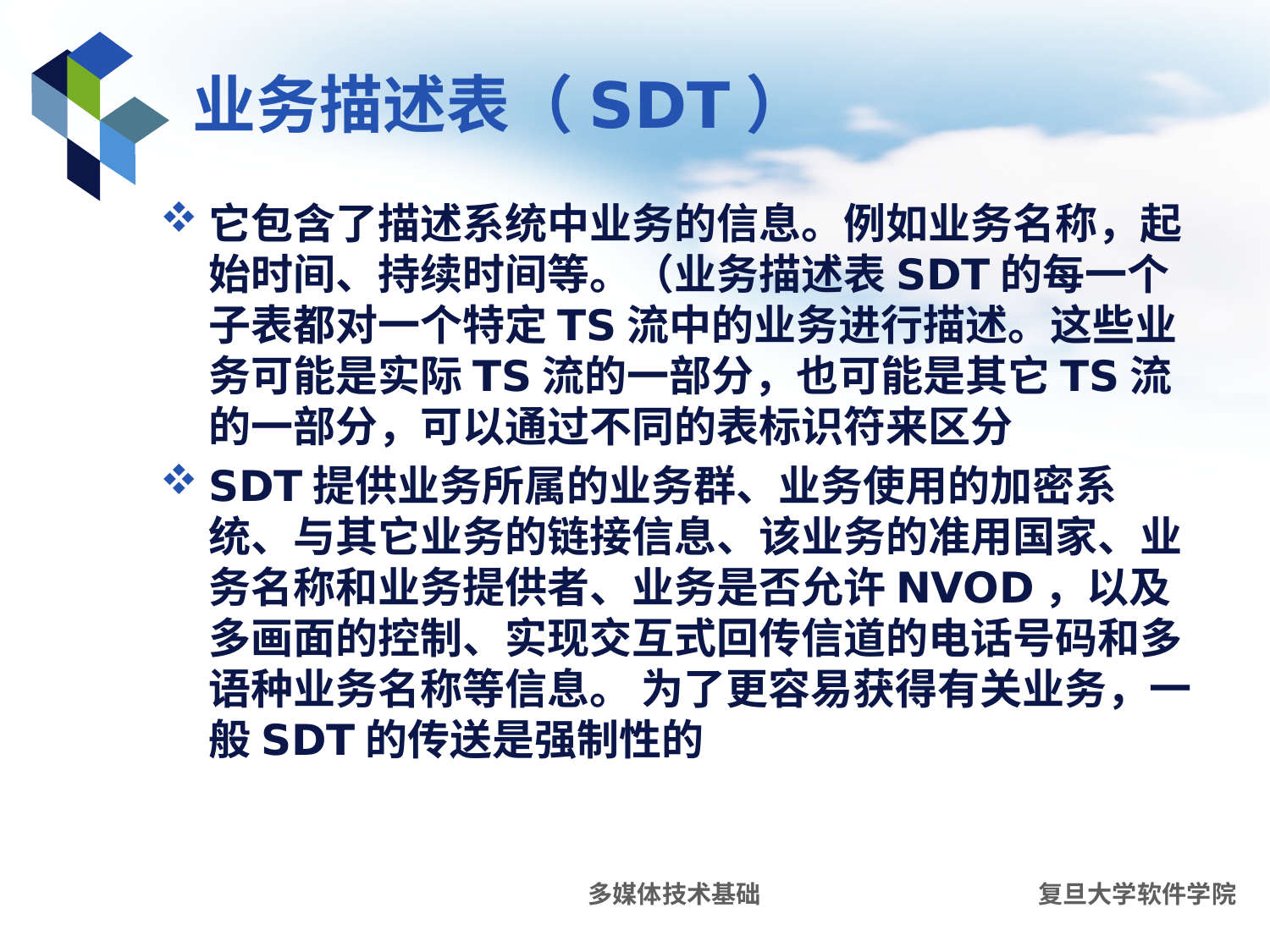

# 业务描述表（SDT）
它包含了描述系统中业务的信息。例如业务名称，起始时间、持续时间等。（业务描述表SDT的每一个子表都对一个特定TS流中的业务进行描述。这些业务可能是实际TS流的一部分，也可能是其它TS流的一部分，可以通过不同的表标识符来区分
SDT提供业务所属的业务群、业务使用的加密系统、与其它业务的链接信息、该业务的准用国家、业务名称和业务提供者、业务是否允许NVOD，以及多画面的控制、实现交互式回传信道的电话号码和多语种业务名称等信息。 为了更容易获得有关业务，一般SDT的传送是强制性的
多媒体技术基础